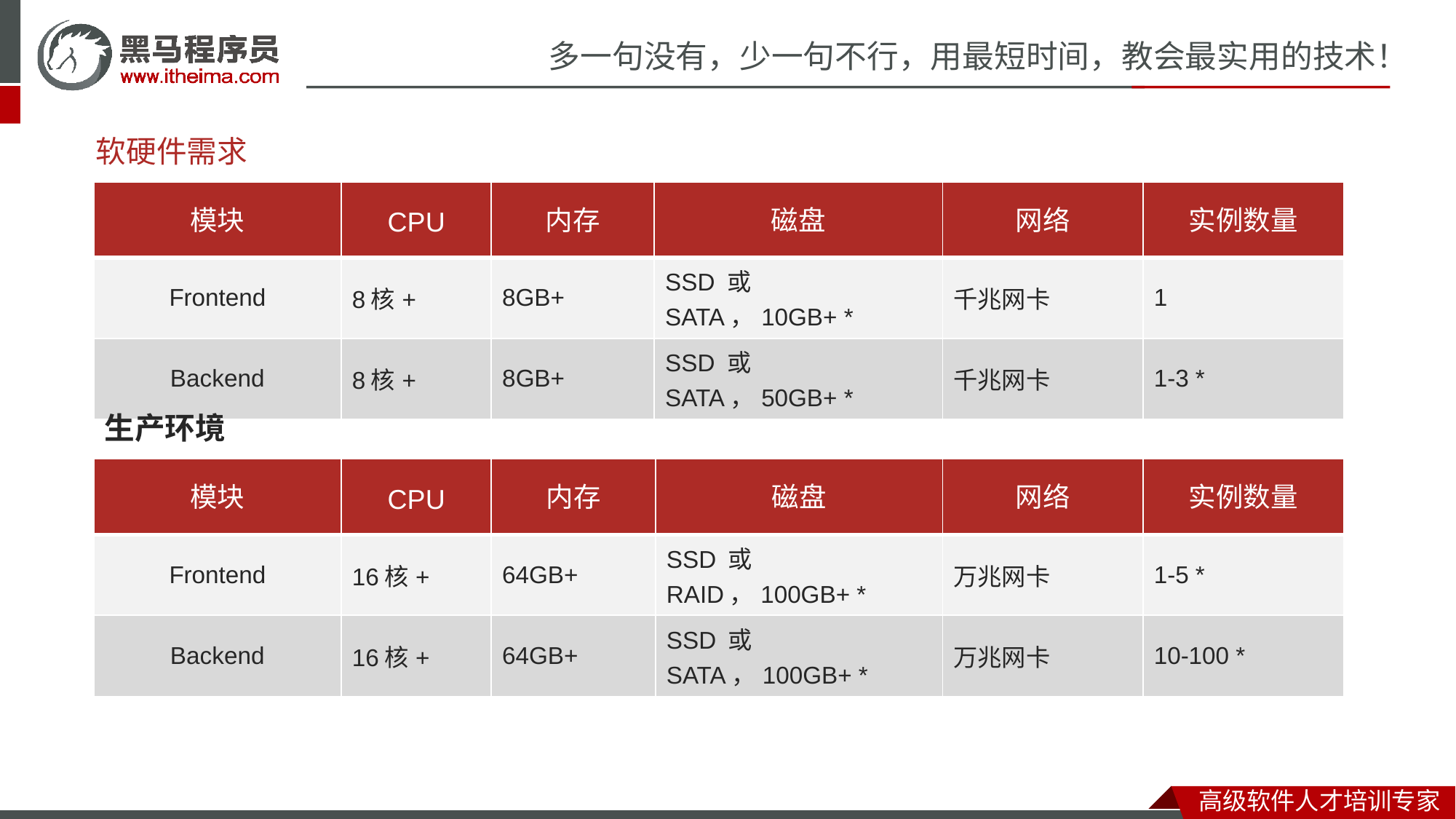

# 软硬件需求
| 模块 | CPU | 内存 | 磁盘 | 网络 | 实例数量 |
| --- | --- | --- | --- | --- | --- |
| Frontend | 8核+ | 8GB+ | SSD 或 SATA，10GB+ \* | 千兆网卡 | 1 |
| Backend | 8核+ | 8GB+ | SSD 或 SATA，50GB+ \* | 千兆网卡 | 1-3 \* |
生产环境
| 模块 | CPU | 内存 | 磁盘 | 网络 | 实例数量 |
| --- | --- | --- | --- | --- | --- |
| Frontend | 16核+ | 64GB+ | SSD 或 RAID，100GB+ \* | 万兆网卡 | 1-5 \* |
| Backend | 16核+ | 64GB+ | SSD 或 SATA，100GB+ \* | 万兆网卡 | 10-100 \* |